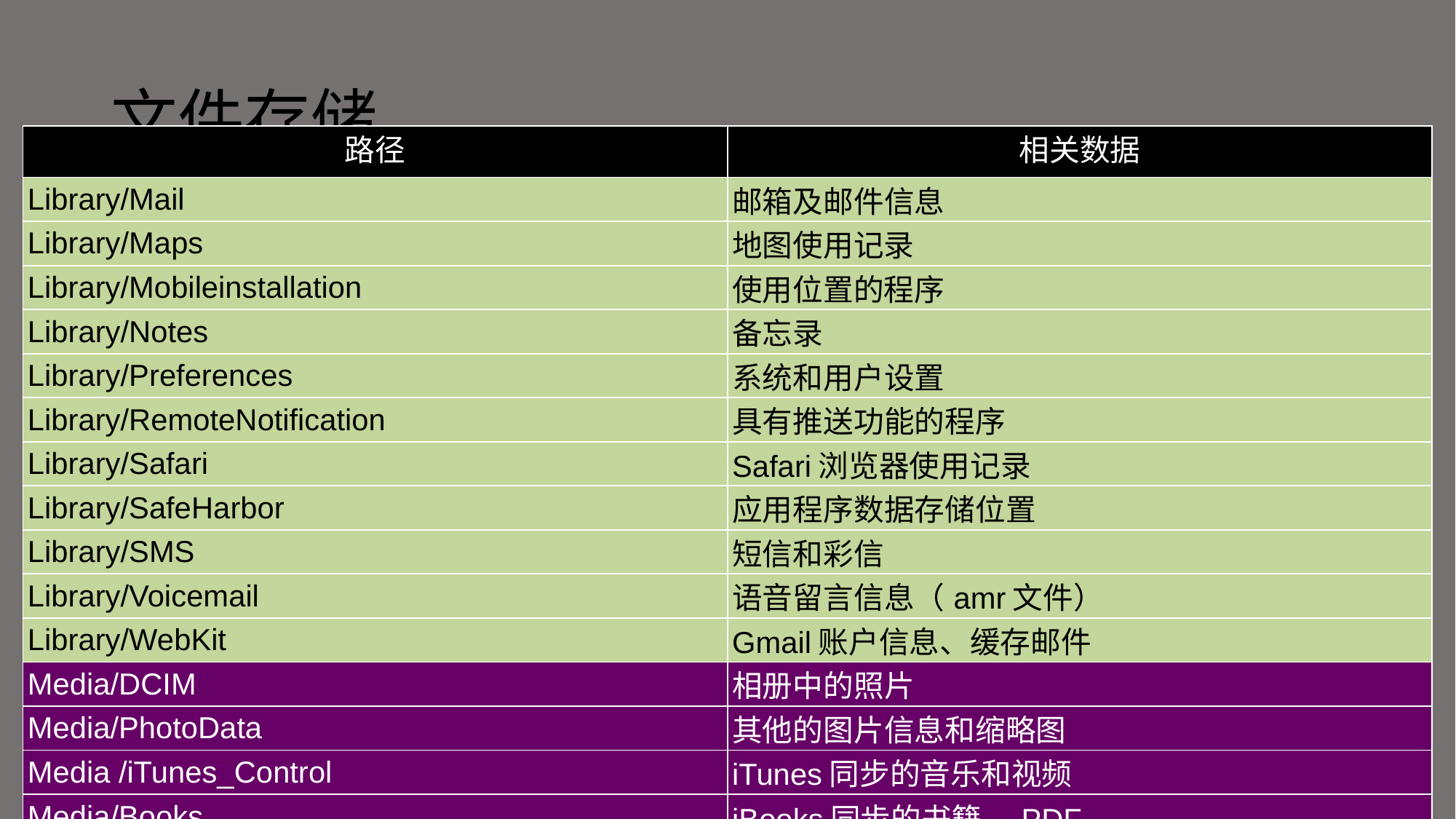

# 文件存储
| 路径 | 相关数据 |
| --- | --- |
| Library/Mail | 邮箱及邮件信息 |
| Library/Maps | 地图使用记录 |
| Library/Mobileinstallation | 使用位置的程序 |
| Library/Notes | 备忘录 |
| Library/Preferences | 系统和用户设置 |
| Library/RemoteNotification | 具有推送功能的程序 |
| Library/Safari | Safari浏览器使用记录 |
| Library/SafeHarbor | 应用程序数据存储位置 |
| Library/SMS | 短信和彩信 |
| Library/Voicemail | 语音留言信息（amr文件） |
| Library/WebKit | Gmail账户信息、缓存邮件 |
| Media/DCIM | 相册中的照片 |
| Media/PhotoData | 其他的图片信息和缩略图 |
| Media /iTunes\_Control | iTunes同步的音乐和视频 |
| Media/Books | iBooks同步的书籍、PDF |